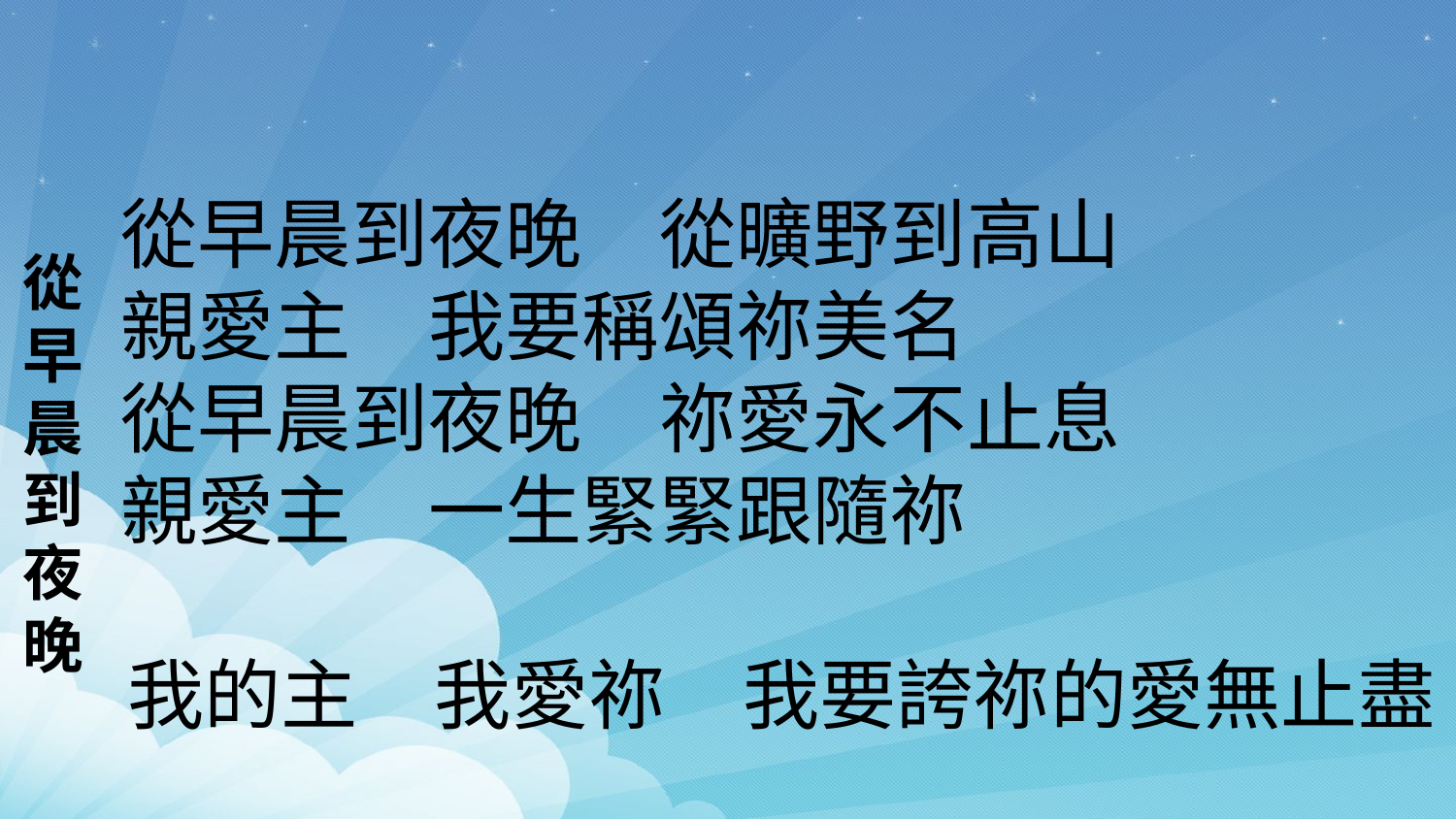

從早晨到夜晚
從早晨到夜晚　從曠野到高山
親愛主　我要稱頌祢美名
從早晨到夜晚　祢愛永不止息
親愛主　一生緊緊跟隨祢

我的主　我愛祢　我要誇祢的愛無止盡